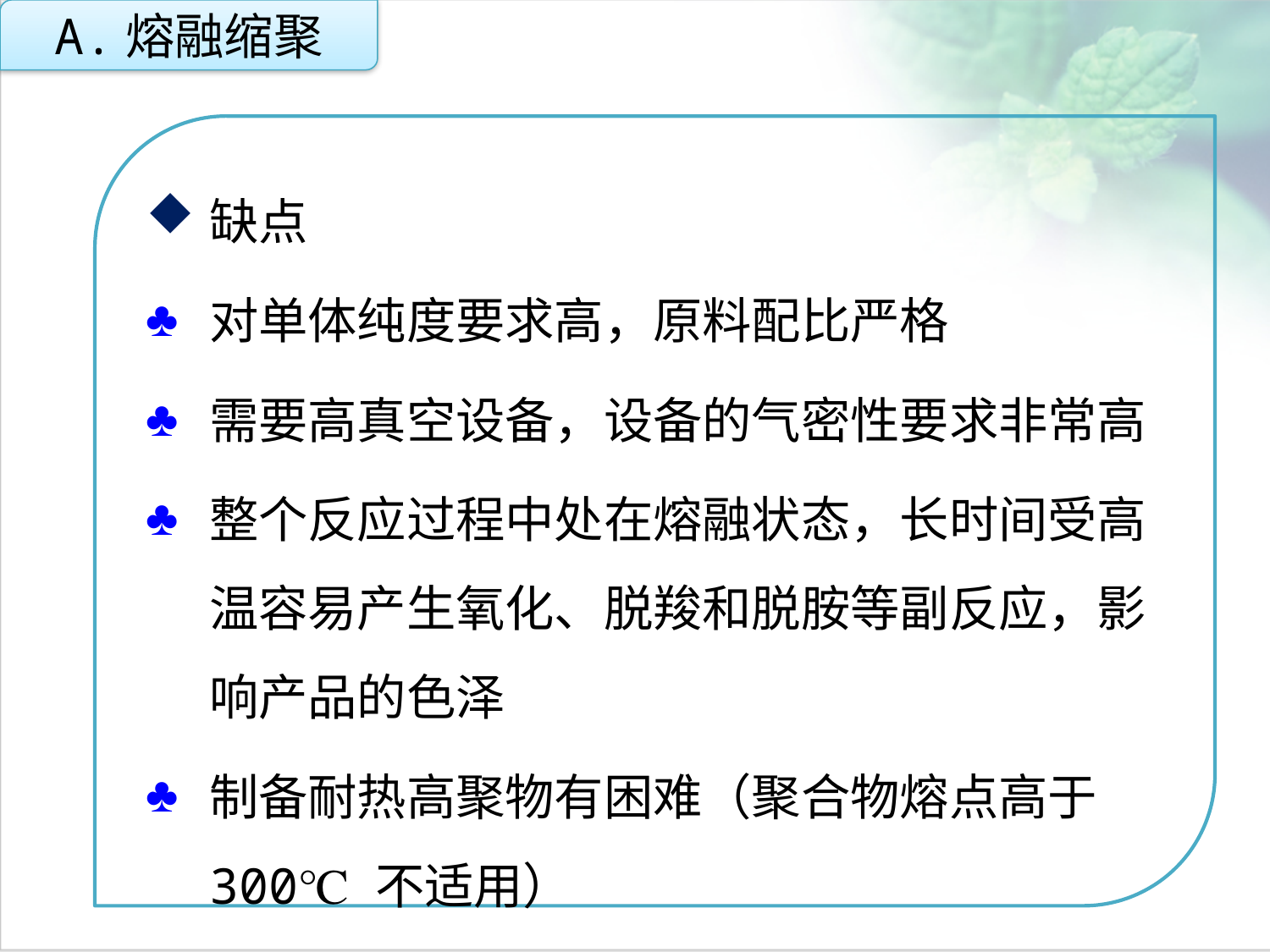

A.熔融缩聚
缺点
对单体纯度要求高，原料配比严格
需要高真空设备，设备的气密性要求非常高
整个反应过程中处在熔融状态，长时间受高温容易产生氧化、脱羧和脱胺等副反应，影响产品的色泽
制备耐热高聚物有困难（聚合物熔点高于300℃ 不适用）
点击添加文本
点击添加文本
点击添加文本
点击添加文本